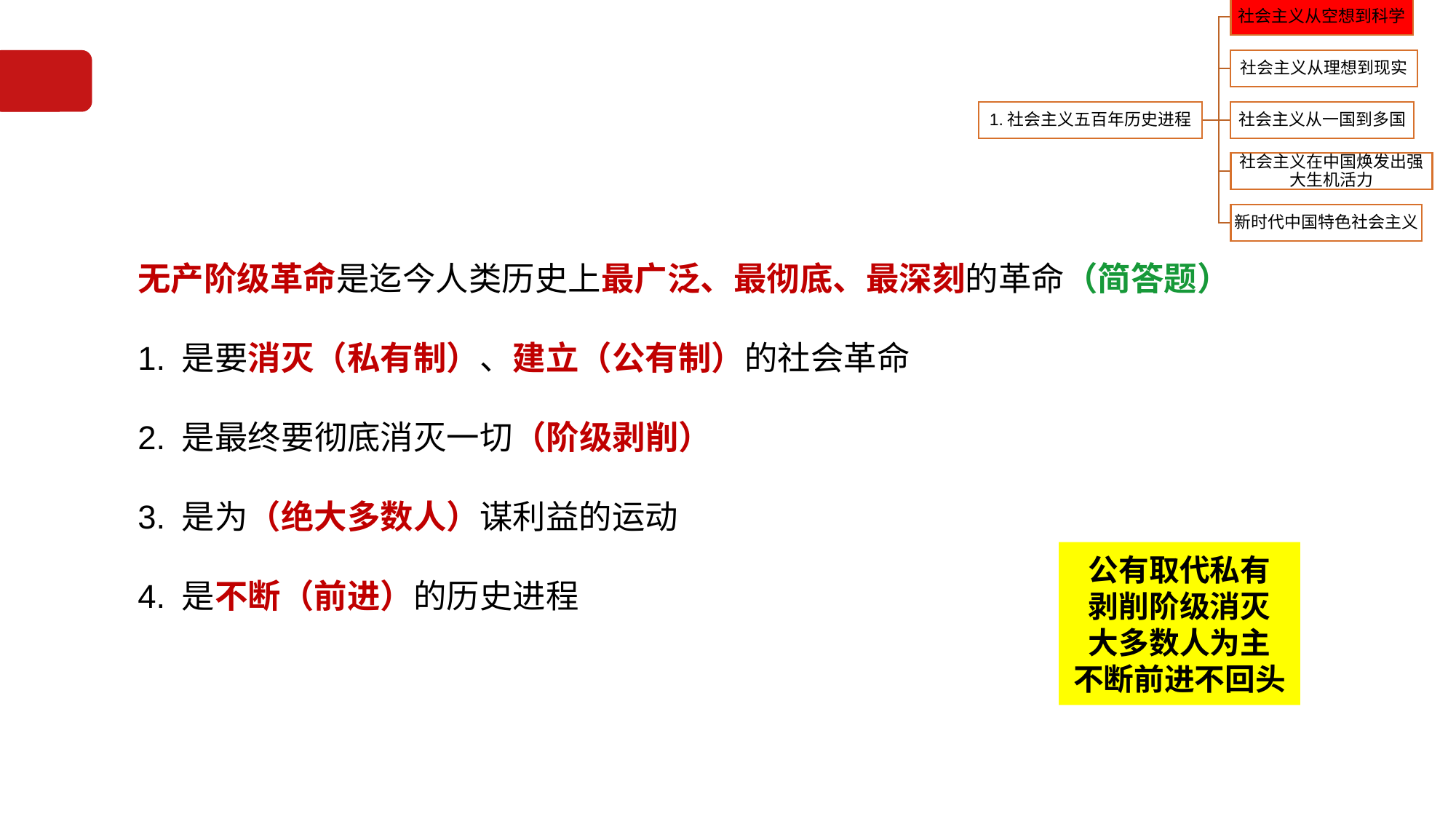

6.1.1.2无产阶级革命与社会主义制度的建立
1.社会主义五百年历史进程
社会主义从空想到科学
社会主义从理想到现实
社会主义从一国到多国
社会主义在中国焕发出强大生机活力
新时代中国特色社会主义
无产阶级革命是迄今人类历史上最广泛、最彻底、最深刻的革命（简答题）
1. 是要消灭（私有制）、建立（公有制）的社会革命
2. 是最终要彻底消灭一切（阶级剥削）
3. 是为（绝大多数人）谋利益的运动
4. 是不断（前进）的历史进程

公有取代私有
剥削阶级消灭
大多数人为主
不断前进不回头